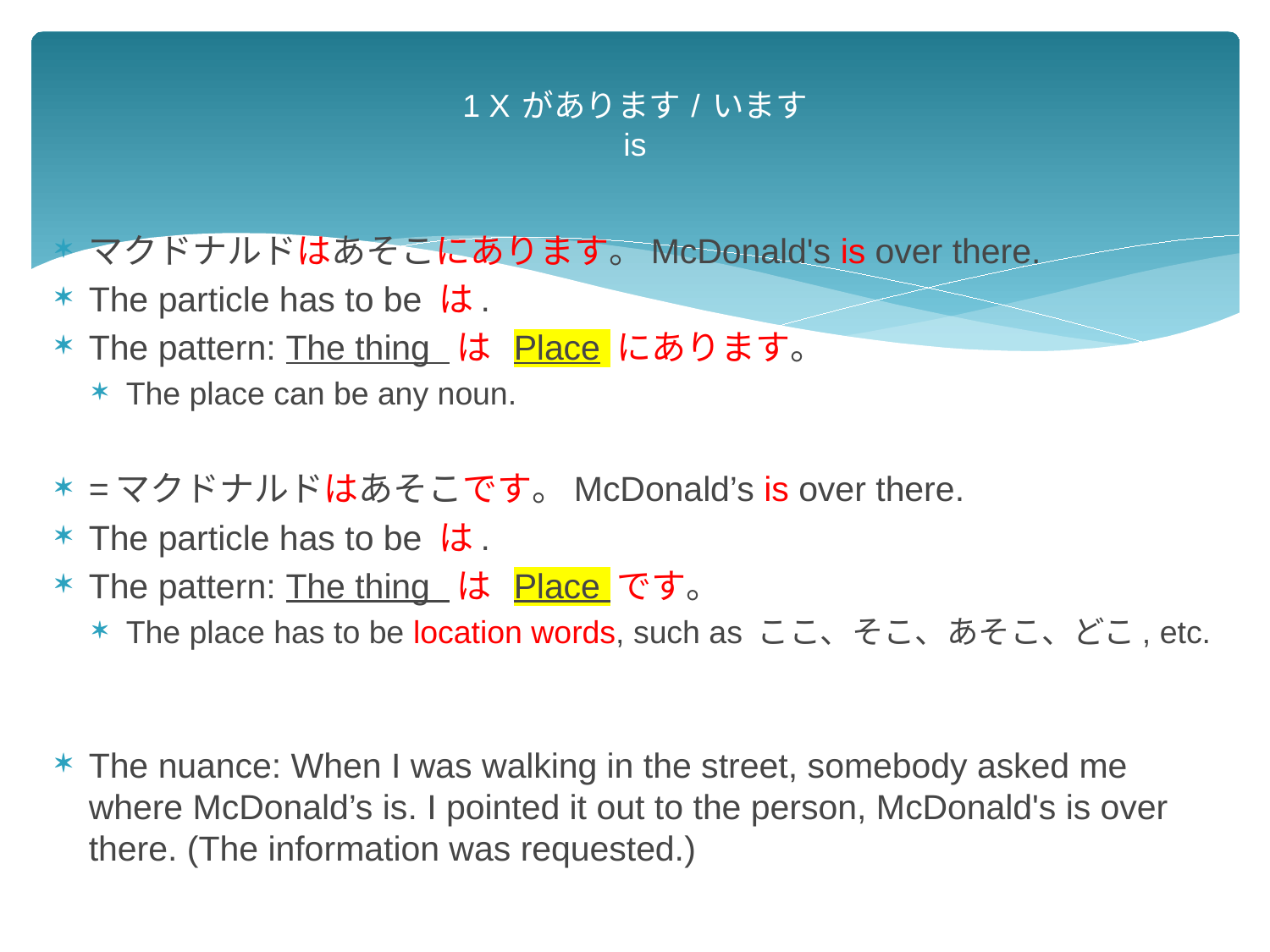

# 1 X があります / います is
マクドナルドはあそこにあります。McDonald's is over there.
The particle has to be は.
The pattern: The thing  は  Place にあります。
The place can be any noun.

=マクドナルドはあそこです。McDonald’s is over there.
The particle has to be は.
The pattern: The thing  は  Place です。
The place has to be location words, such as ここ、そこ、あそこ、どこ, etc.

The nuance: When I was walking in the street, somebody asked me where McDonald’s is. I pointed it out to the person, McDonald's is over there. (The information was requested.)